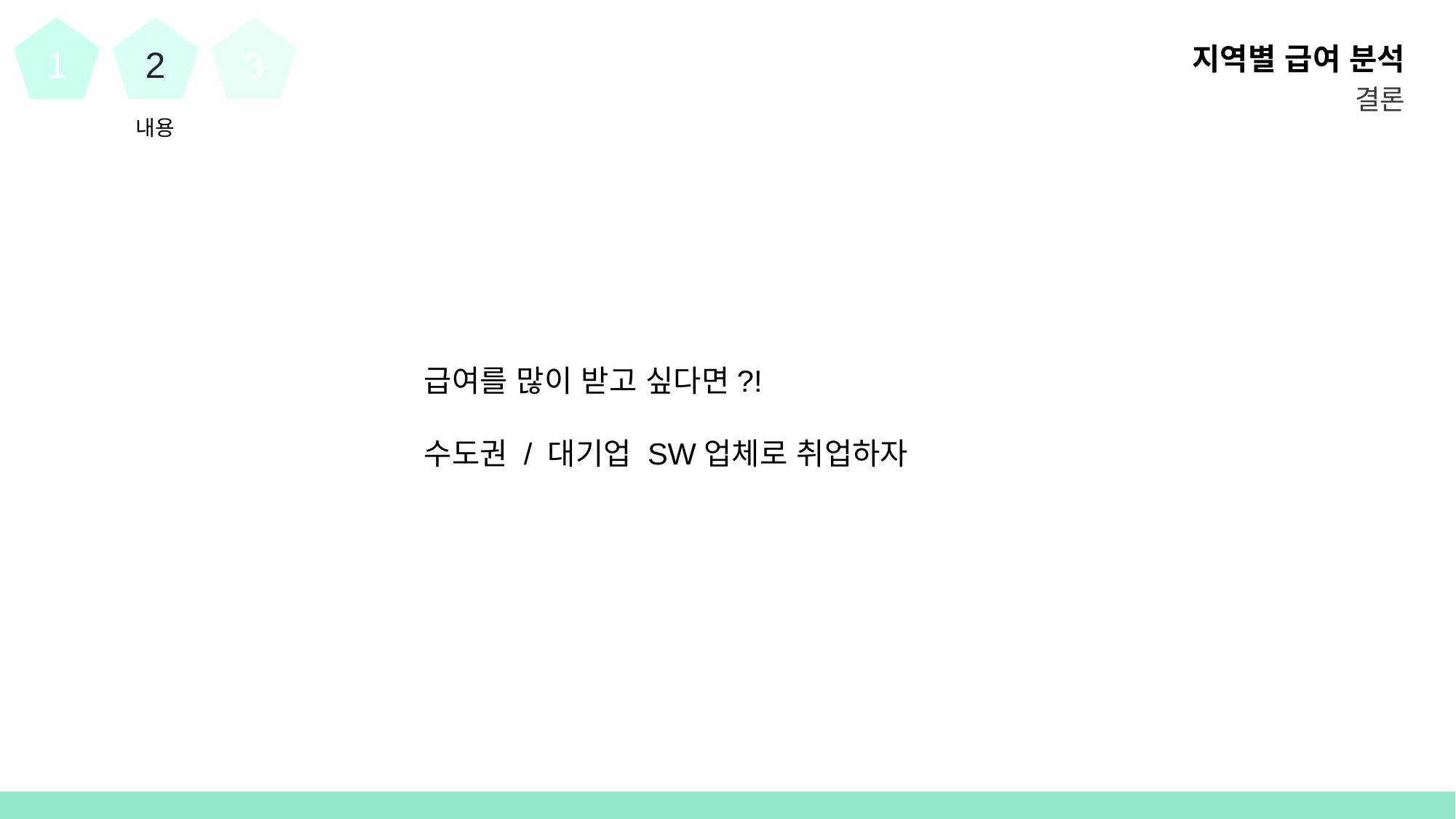

1
2
3
지역별 급여 분석
결론
내용
급여를 많이 받고 싶다면?!
수도권 / 대기업 SW업체로 취업하자